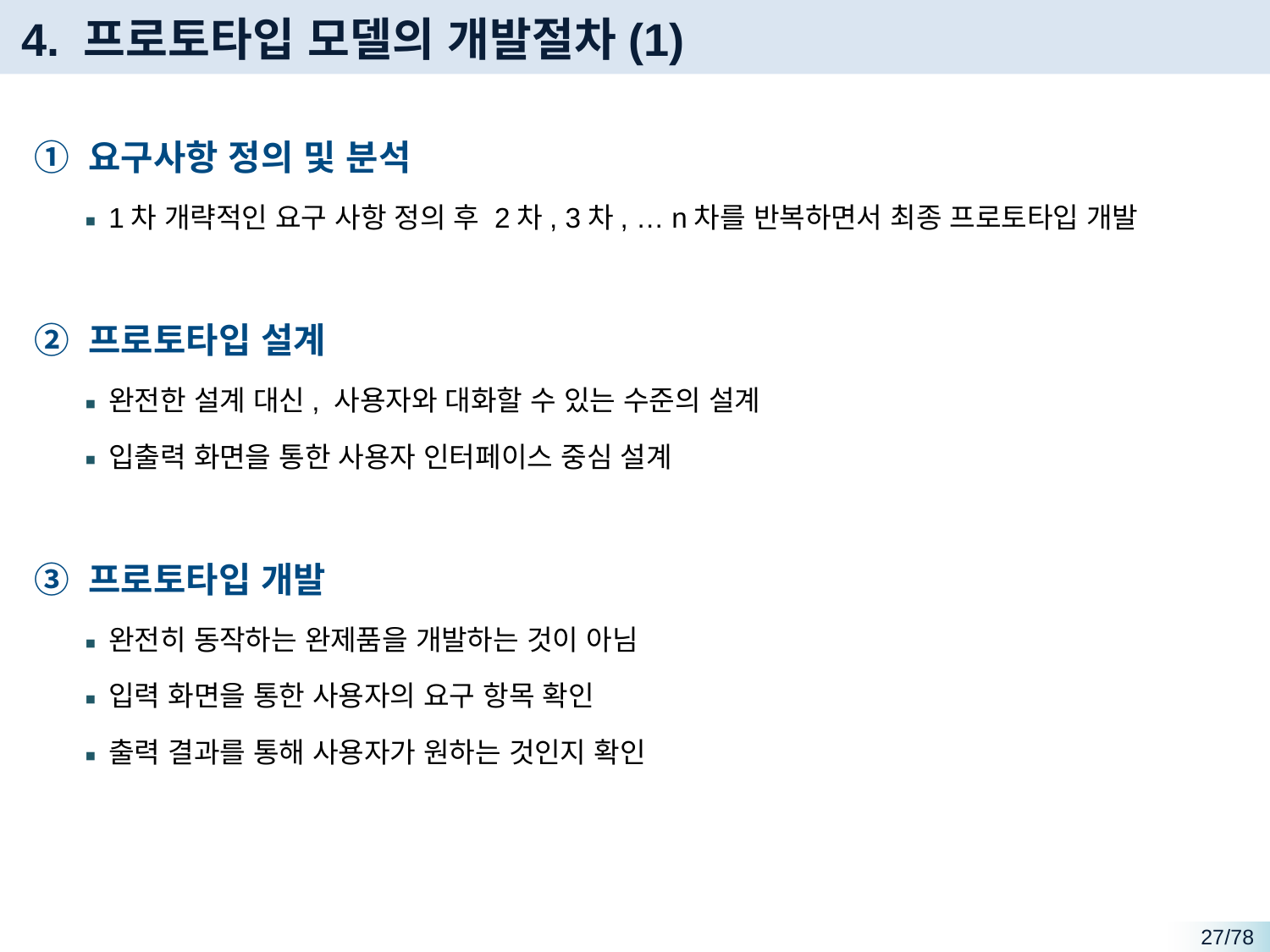

# 4. 프로토타입 모델의 개발절차(1)
① 요구사항 정의 및 분석
1차 개략적인 요구 사항 정의 후 2차, 3차, … n차를 반복하면서 최종 프로토타입 개발

② 프로토타입 설계
완전한 설계 대신, 사용자와 대화할 수 있는 수준의 설계
입출력 화면을 통한 사용자 인터페이스 중심 설계

③ 프로토타입 개발
완전히 동작하는 완제품을 개발하는 것이 아님
입력 화면을 통한 사용자의 요구 항목 확인
출력 결과를 통해 사용자가 원하는 것인지 확인